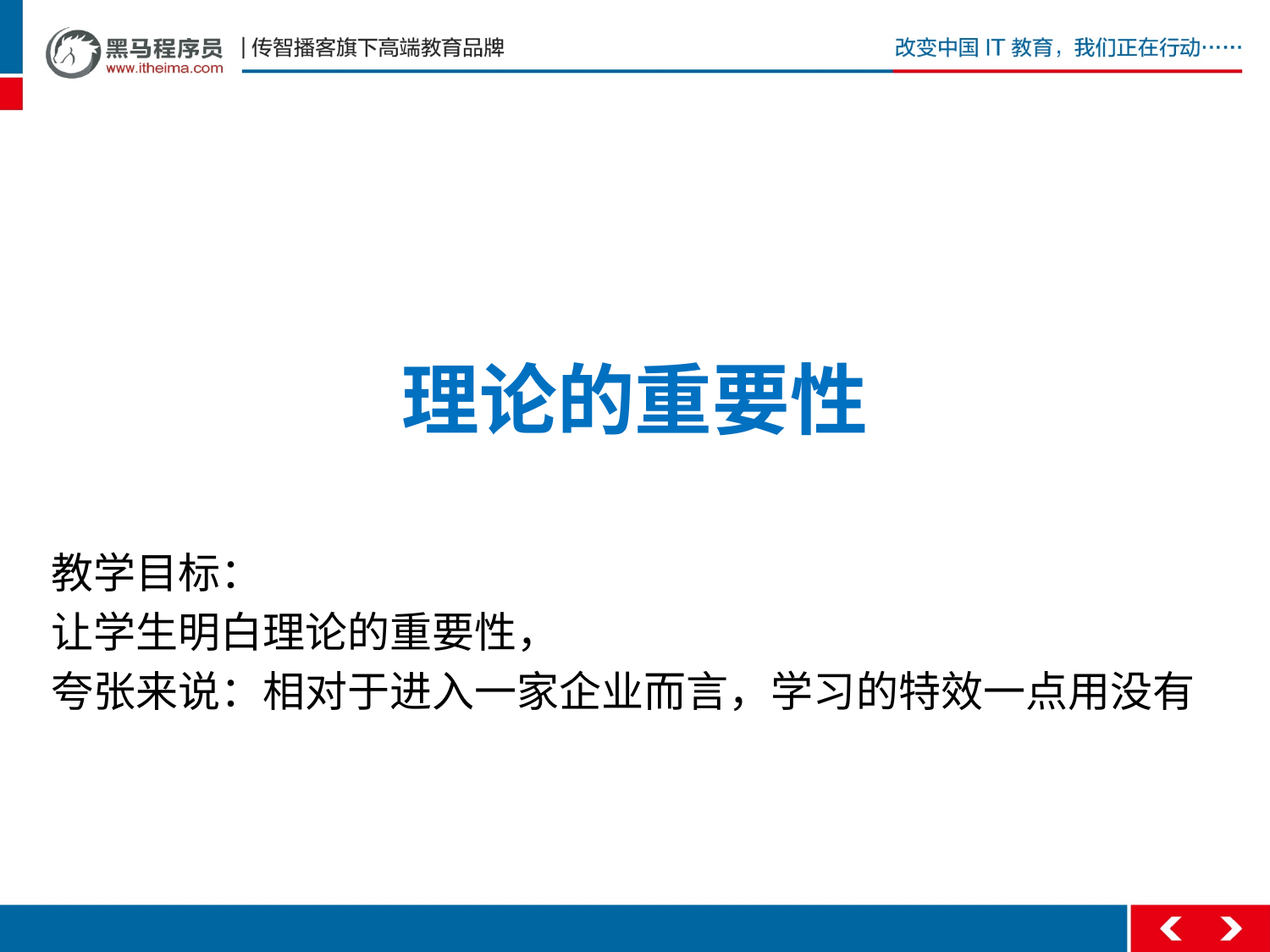

# 理论的重要性
教学目标：
让学生明白理论的重要性，
夸张来说：相对于进入一家企业而言，学习的特效一点用没有